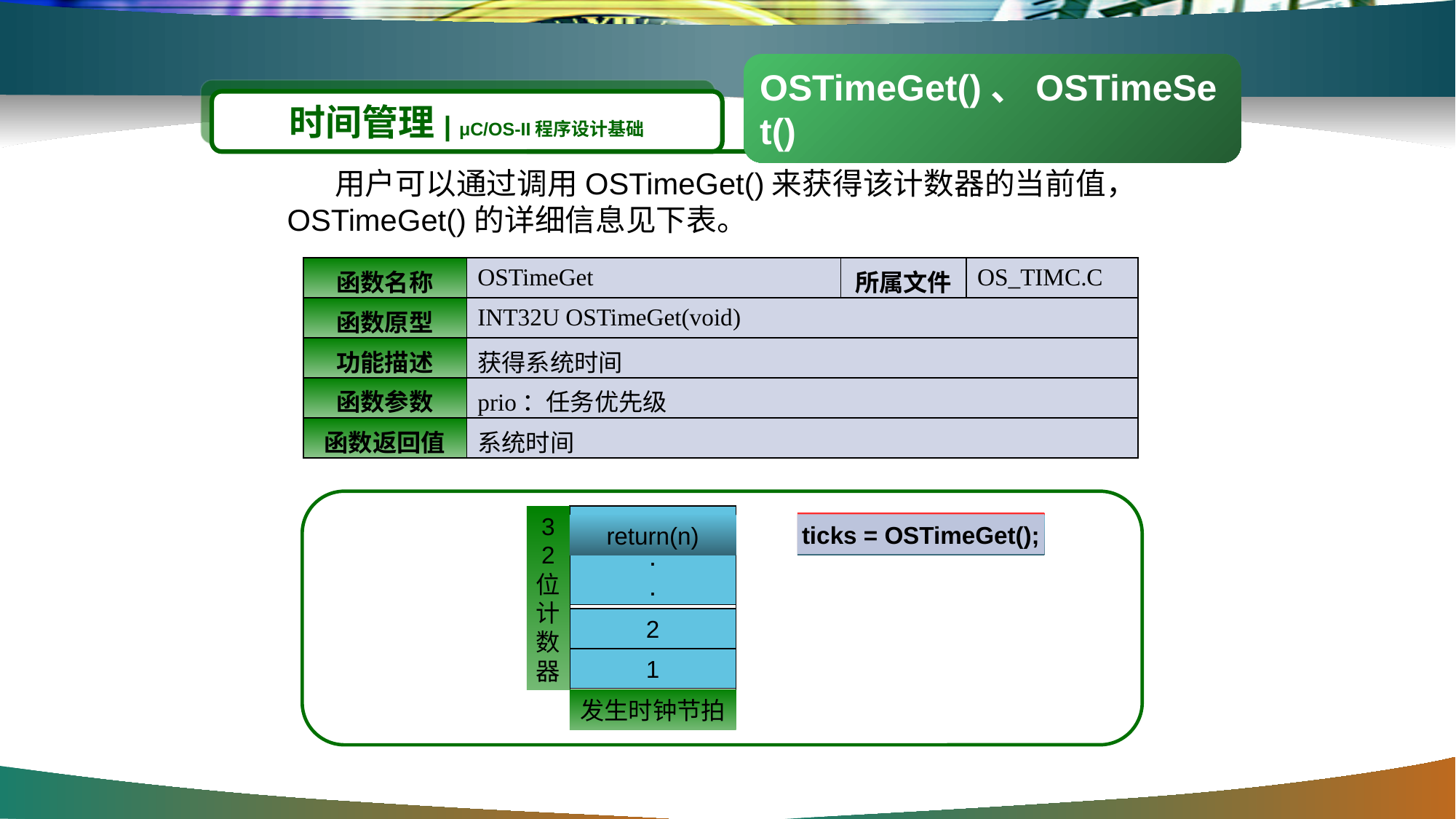

OSTimeGet()、OSTimeSet()
时间管理| μC/OS-II程序设计基础

      用户可以通过调用OSTimeGet()来获得该计数器的当前值， OSTimeGet()的详细信息见下表。
| 函数名称 | OSTimeGet | 所属文件 | OS\_TIMC.C |
| --- | --- | --- | --- |
| 函数原型 | INT32U OSTimeGet(void) |  |  |
| 功能描述 | 获得系统时间 |  |  |
| 函数参数 | prio：任务优先级 |  |  |
| 函数返回值 | 系统时间 |  |  |

3
2
位
计
数
器

n
ticks = n;
ticks = OSTimeGet();
调用OSTimeGet()
return(n)

.
.

2

1
发生时钟节拍